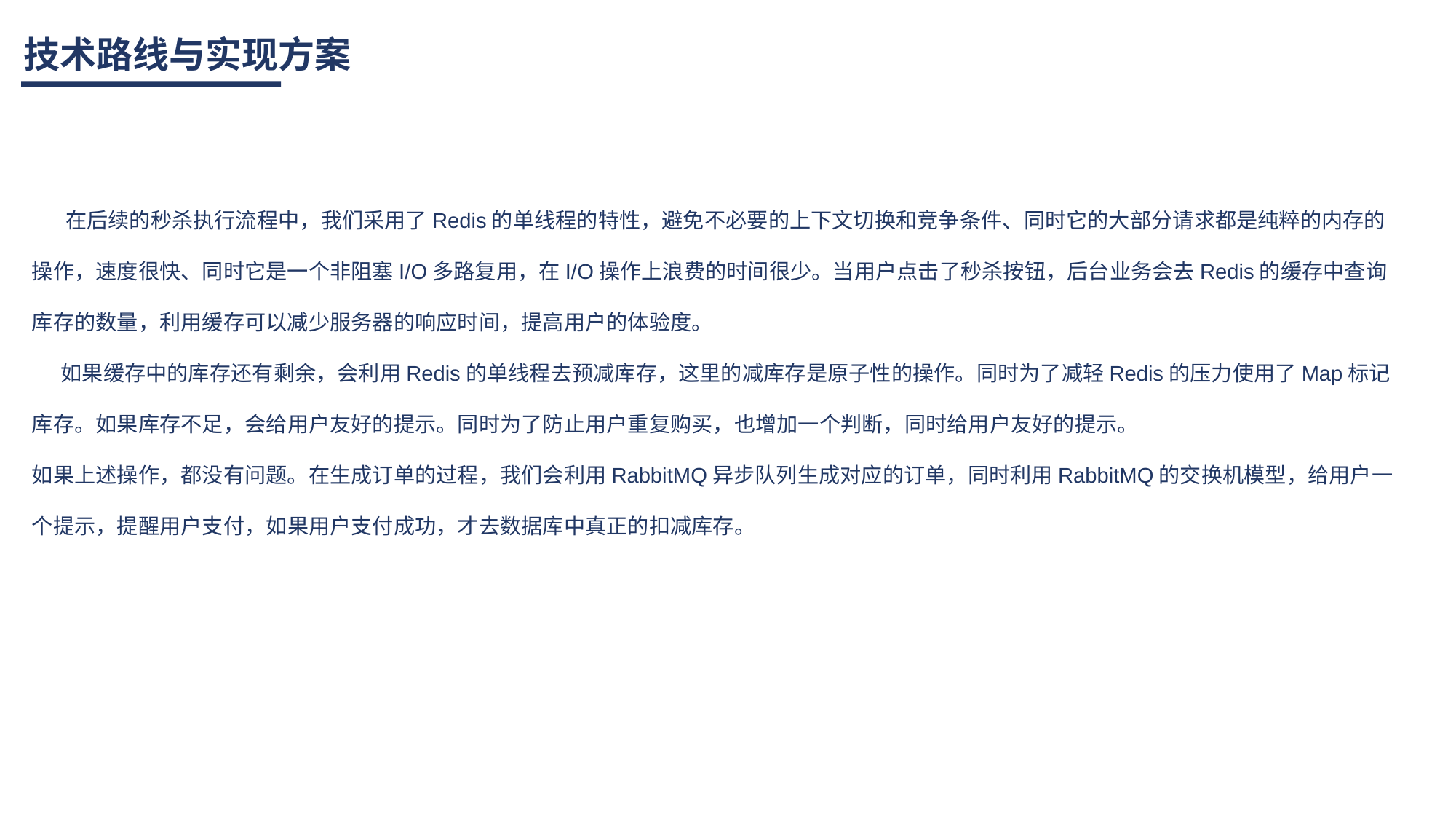

技术路线与实现方案

      在后续的秒杀执行流程中，我们采用了Redis的单线程的特性，避免不必要的上下文切换和竞争条件、同时它的大部分请求都是纯粹的内存的操作，速度很快、同时它是一个非阻塞I/O多路复用，在I/O操作上浪费的时间很少。当用户点击了秒杀按钮，后台业务会去Redis的缓存中查询库存的数量，利用缓存可以减少服务器的响应时间，提高用户的体验度。
     如果缓存中的库存还有剩余，会利用Redis的单线程去预减库存，这里的减库存是原子性的操作。同时为了减轻Redis的压力使用了Map标记库存。如果库存不足，会给用户友好的提示。同时为了防止用户重复购买，也增加一个判断，同时给用户友好的提示。
如果上述操作，都没有问题。在生成订单的过程，我们会利用RabbitMQ异步队列生成对应的订单，同时利用RabbitMQ的交换机模型，给用户一个提示，提醒用户支付，如果用户支付成功，才去数据库中真正的扣减库存。